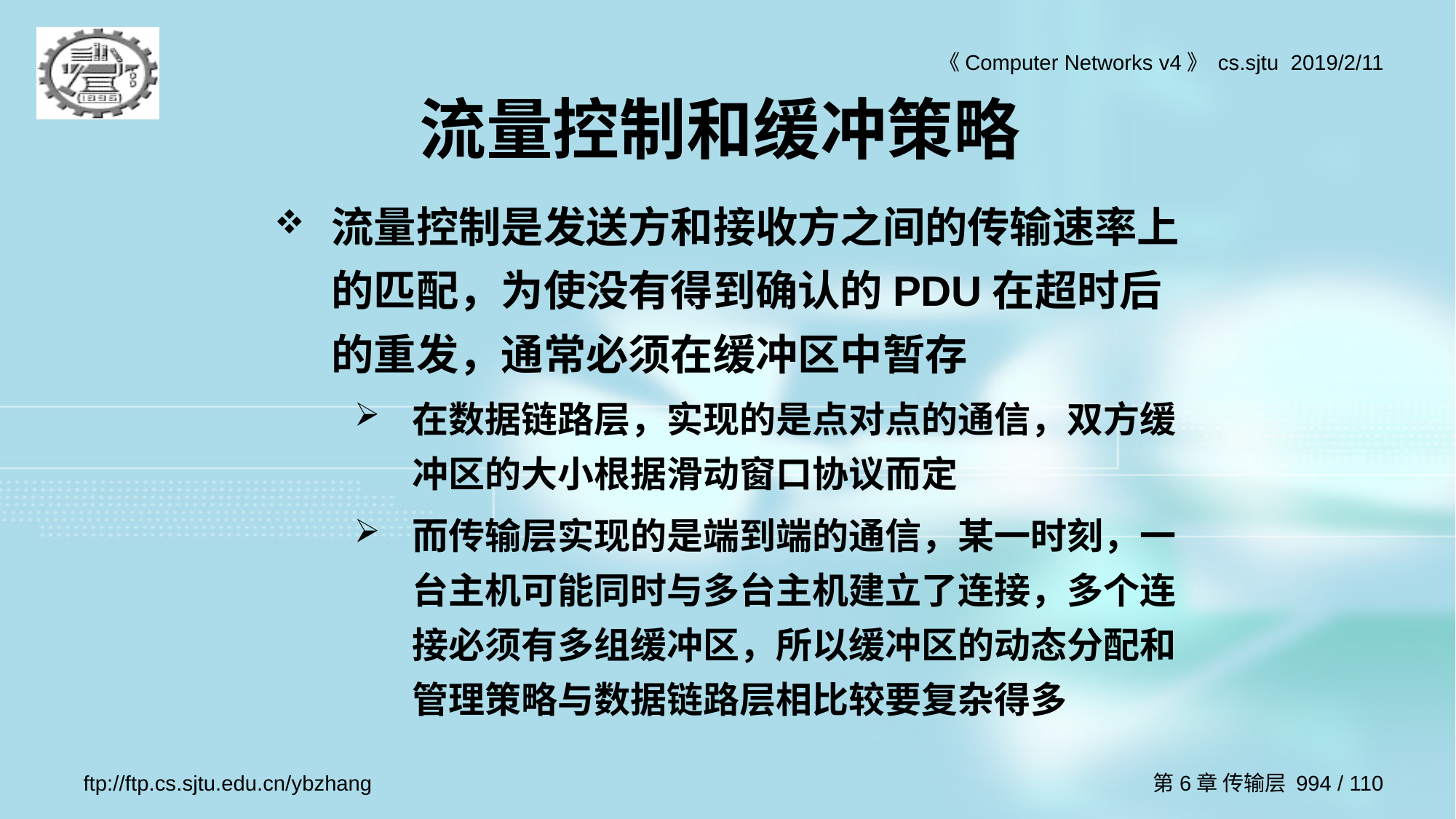

# 流量控制和缓冲策略
流量控制是发送方和接收方之间的传输速率上的匹配，为使没有得到确认的PDU在超时后的重发，通常必须在缓冲区中暂存
在数据链路层，实现的是点对点的通信，双方缓冲区的大小根据滑动窗口协议而定
而传输层实现的是端到端的通信，某一时刻，一台主机可能同时与多台主机建立了连接，多个连接必须有多组缓冲区，所以缓冲区的动态分配和管理策略与数据链路层相比较要复杂得多